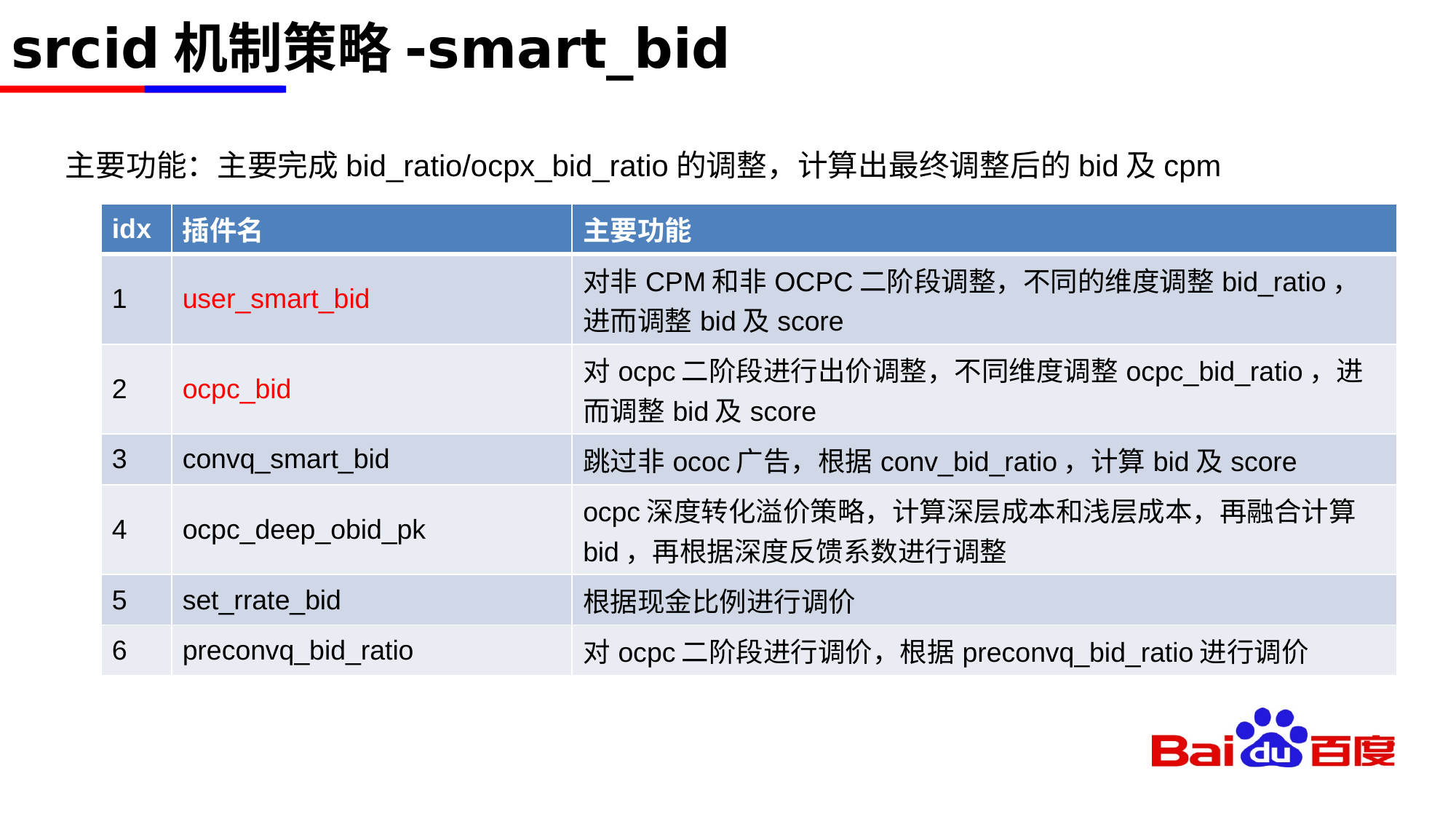

# srcid机制策略-smart_bid
主要功能：主要完成bid_ratio/ocpx_bid_ratio的调整，计算出最终调整后的bid及cpm

| idx | 插件名 | 主要功能 |
| --- | --- | --- |
| 1 | user\_smart\_bid | 对非CPM和非OCPC二阶段调整，不同的维度调整bid\_ratio，进而调整bid及score |
| 2 | ocpc\_bid | 对ocpc二阶段进行出价调整，不同维度调整ocpc\_bid\_ratio，进而调整bid及score |
| 3 | convq\_smart\_bid | 跳过非ococ广告，根据conv\_bid\_ratio，计算bid及score |
| 4 | ocpc\_deep\_obid\_pk | ocpc深度转化溢价策略，计算深层成本和浅层成本，再融合计算bid，再根据深度反馈系数进行调整 |
| 5 | set\_rrate\_bid | 根据现金比例进行调价 |
| 6 | preconvq\_bid\_ratio | 对ocpc二阶段进行调价，根据preconvq\_bid\_ratio进行调价 |